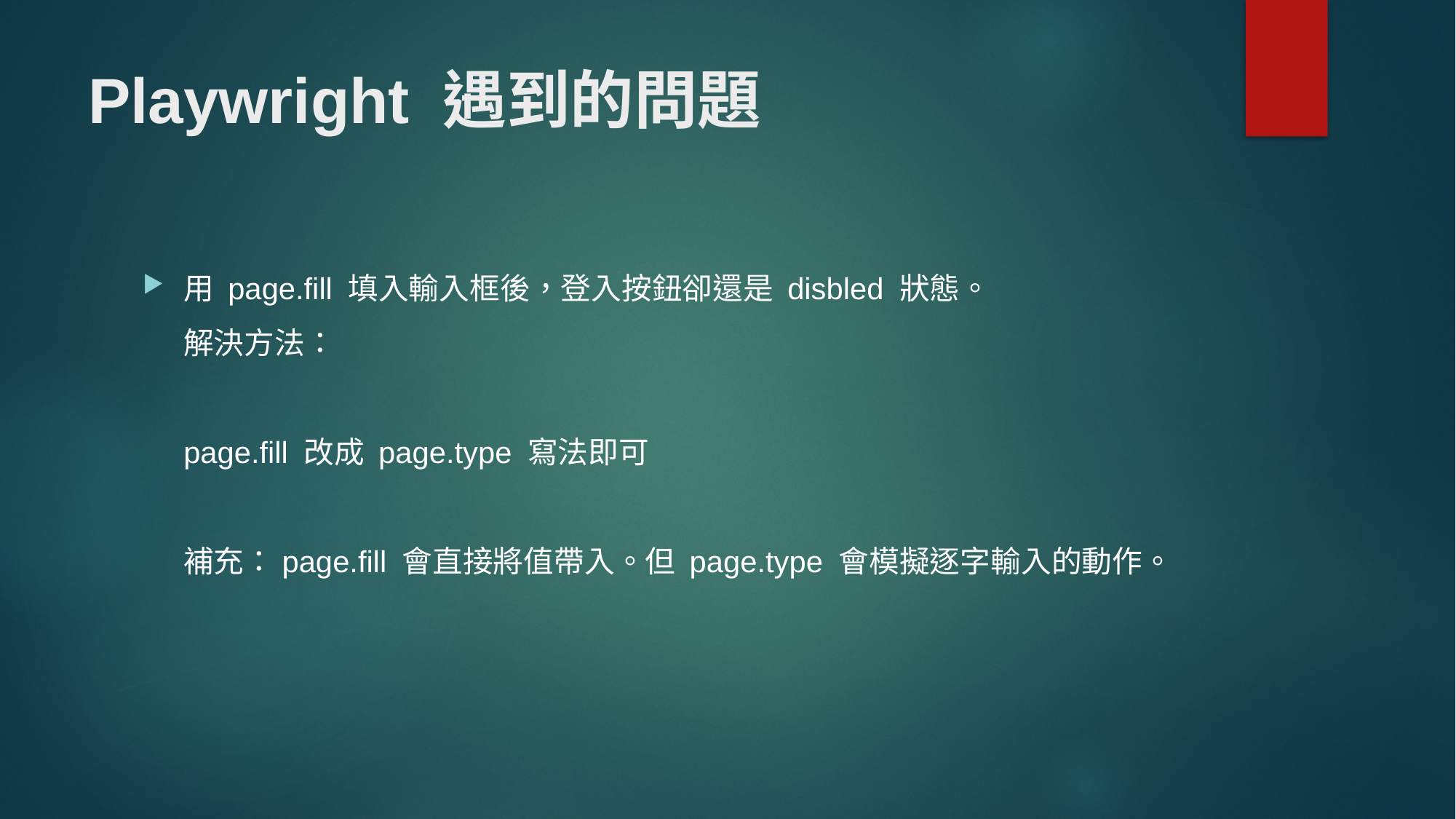

# Playwright 遇到的問題
用 page.fill 填入輸入框後，登入按鈕卻還是 disbled 狀態。
解決方法：
page.fill 改成 page.type 寫法即可
補充：page.fill 會直接將值帶入。但 page.type 會模擬逐字輸入的動作。